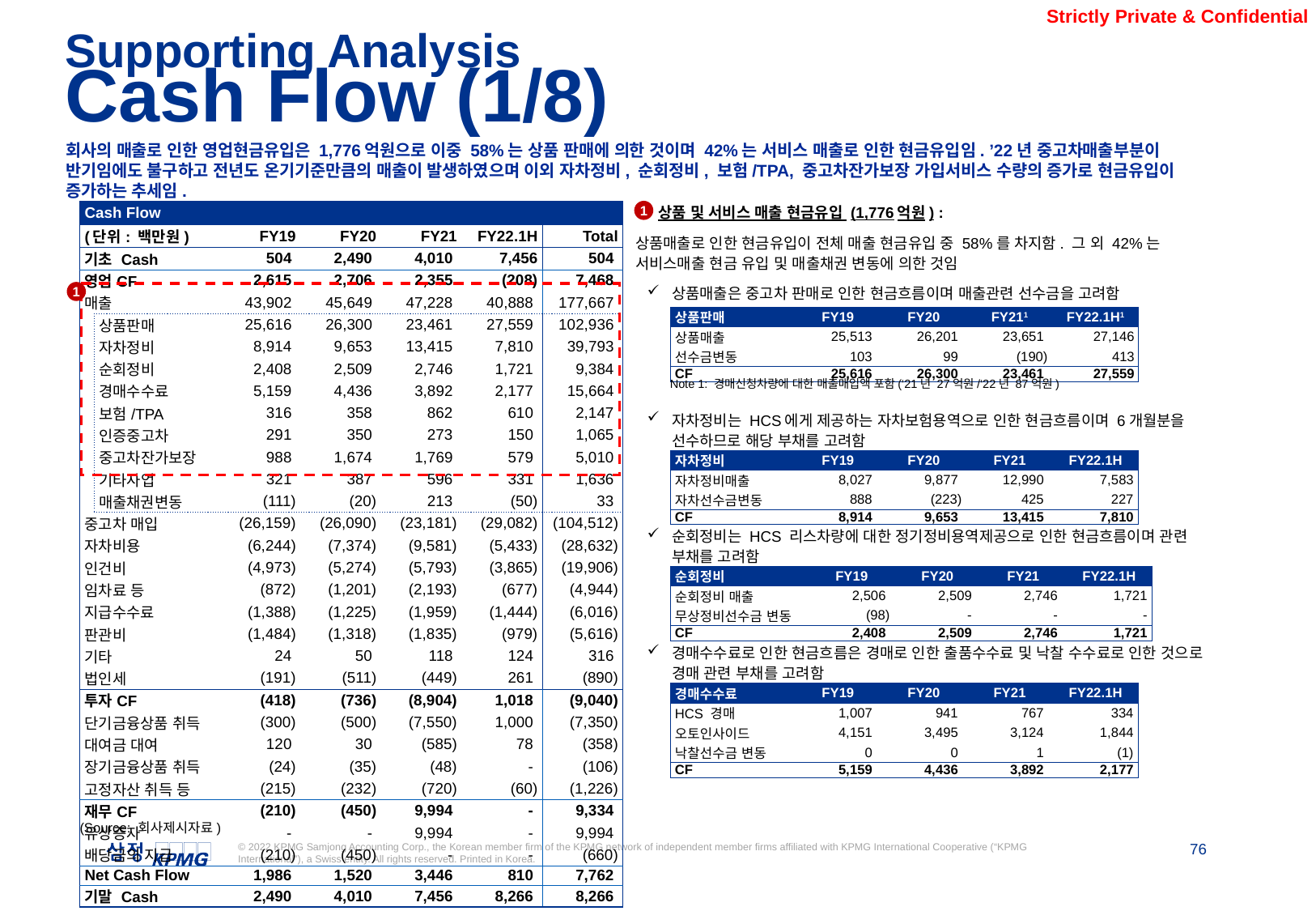

Supporting Analysis
Cash Flow (1/8)
회사의 매출로 인한 영업현금유입은 1,776억원으로 이중 58%는 상품 판매에 의한 것이며 42%는 서비스 매출로 인한 현금유입임. ’22년 중고차매출부분이 반기임에도 불구하고 전년도 온기기준만큼의 매출이 발생하였으며 이외 자차정비, 순회정비, 보험/TPA, 중고차잔가보장 가입서비스 수량의 증가로 현금유입이 증가하는 추세임.
1
상품 및 서비스 매출 현금유입 (1,776억원) :
상품매출로 인한 현금유입이 전체 매출 현금유입 중 58%를 차지함. 그 외 42%는 서비스매출 현금 유입 및 매출채권 변동에 의한 것임
상품매출은 중고차 판매로 인한 현금흐름이며 매출관련 선수금을 고려함

자차정비는 HCS에게 제공하는 자차보험용역으로 인한 현금흐름이며 6개월분을 선수하므로 해당 부채를 고려함

순회정비는 HCS 리스차량에 대한 정기정비용역제공으로 인한 현금흐름이며 관련 부채를 고려함

경매수수료로 인한 현금흐름은 경매로 인한 출품수수료 및 낙찰 수수료로 인한 것으로 경매 관련 부채를 고려함

| Cash Flow |  |  |  |  |  |  |
| --- | --- | --- | --- | --- | --- | --- |
| (단위: 백만원) |  | FY19 | FY20 | FY21 | FY22.1H | Total |
| 기초 Cash |  | 504 | 2,490 | 4,010 | 7,456 | 504 |
| 영업CF |  | 2,615 | 2,706 | 2,355 | (208) | 7,468 |
| 매출 |  | 43,902 | 45,649 | 47,228 | 40,888 | 177,667 |
|  | 상품판매 | 25,616 | 26,300 | 23,461 | 27,559 | 102,936 |
|  | 자차정비 | 8,914 | 9,653 | 13,415 | 7,810 | 39,793 |
|  | 순회정비 | 2,408 | 2,509 | 2,746 | 1,721 | 9,384 |
|  | 경매수수료 | 5,159 | 4,436 | 3,892 | 2,177 | 15,664 |
|  | 보험/TPA | 316 | 358 | 862 | 610 | 2,147 |
|  | 인증중고차 | 291 | 350 | 273 | 150 | 1,065 |
|  | 중고차잔가보장 | 988 | 1,674 | 1,769 | 579 | 5,010 |
|  | 기타사업 | 321 | 387 | 596 | 331 | 1,636 |
|  | 매출채권변동 | (111) | (20) | 213 | (50) | 33 |
| 중고차 매입 |  | (26,159) | (26,090) | (23,181) | (29,082) | (104,512) |
| 자차비용 |  | (6,244) | (7,374) | (9,581) | (5,433) | (28,632) |
| 인건비 |  | (4,973) | (5,274) | (5,793) | (3,865) | (19,906) |
| 임차료 등 |  | (872) | (1,201) | (2,193) | (677) | (4,944) |
| 지급수수료 |  | (1,388) | (1,225) | (1,959) | (1,444) | (6,016) |
| 판관비 |  | (1,484) | (1,318) | (1,835) | (979) | (5,616) |
| 기타 |  | 24 | 50 | 118 | 124 | 316 |
| 법인세 |  | (191) | (511) | (449) | 261 | (890) |
| 투자CF |  | (418) | (736) | (8,904) | 1,018 | (9,040) |
| 단기금융상품 취득 |  | (300) | (500) | (7,550) | 1,000 | (7,350) |
| 대여금 대여 |  | 120 | 30 | (585) | 78 | (358) |
| 장기금융상품 취득 |  | (24) | (35) | (48) | - | (106) |
| 고정자산 취득 등 |  | (215) | (232) | (720) | (60) | (1,226) |
| 재무CF |  | (210) | (450) | 9,994 | - | 9,334 |
| 유상증자 |  | - | - | 9,994 | - | 9,994 |
| 배당금의 지급 |  | (210) | (450) | - | - | (660) |
| Net Cash Flow |  | 1,986 | 1,520 | 3,446 | 810 | 7,762 |
| 기말 Cash |  | 2,490 | 4,010 | 7,456 | 8,266 | 8,266 |
1

| 상품판매 | FY19 | FY20 | FY211 | FY22.1H1 |
| --- | --- | --- | --- | --- |
| 상품매출 | 25,513 | 26,201 | 23,651 | 27,146 |
| 선수금변동 | 103 | 99 | (190) | 413 |
| CF | 25,616 | 26,300 | 23,461 | 27,559 |
Note 1: 경매신청차량에 대한 매출매입액 포함(‘21년 27억원/‘22년 87억원)
| 자차정비 | FY19 | FY20 | FY21 | FY22.1H |
| --- | --- | --- | --- | --- |
| 자차정비매출 | 8,027 | 9,877 | 12,990 | 7,583 |
| 자차선수금변동 | 888 | (223) | 425 | 227 |
| CF | 8,914 | 9,653 | 13,415 | 7,810 |
| 순회정비 | FY19 | FY20 | FY21 | FY22.1H |
| --- | --- | --- | --- | --- |
| 순회정비 매출 | 2,506 | 2,509 | 2,746 | 1,721 |
| 무상정비선수금 변동 | (98) | - | - | - |
| CF | 2,408 | 2,509 | 2,746 | 1,721 |
| 경매수수료 | FY19 | FY20 | FY21 | FY22.1H |
| --- | --- | --- | --- | --- |
| HCS 경매 | 1,007 | 941 | 767 | 334 |
| 오토인사이드 | 4,151 | 3,495 | 3,124 | 1,844 |
| 낙찰선수금 변동 | 0 | 0 | 1 | (1) |
| CF | 5,159 | 4,436 | 3,892 | 2,177 |
(Source: 회사제시자료)